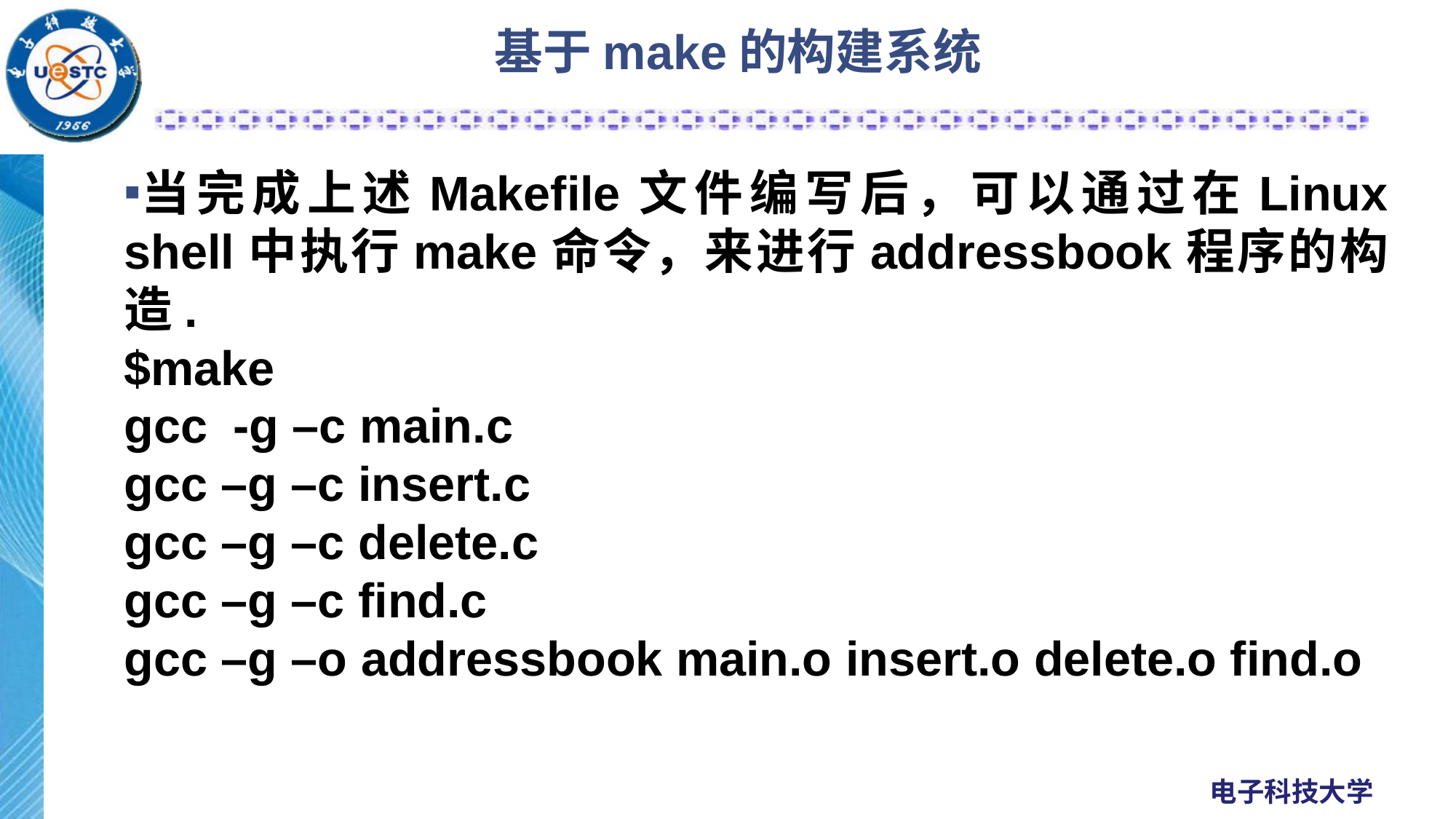

# 基于make的构建系统
当完成上述Makefile文件编写后，可以通过在Linux shell中执行make命令，来进行addressbook程序的构造.
$make
gcc	-g –c main.c
gcc –g –c insert.c
gcc –g –c delete.c
gcc –g –c find.c
gcc –g –o addressbook main.o insert.o delete.o find.o